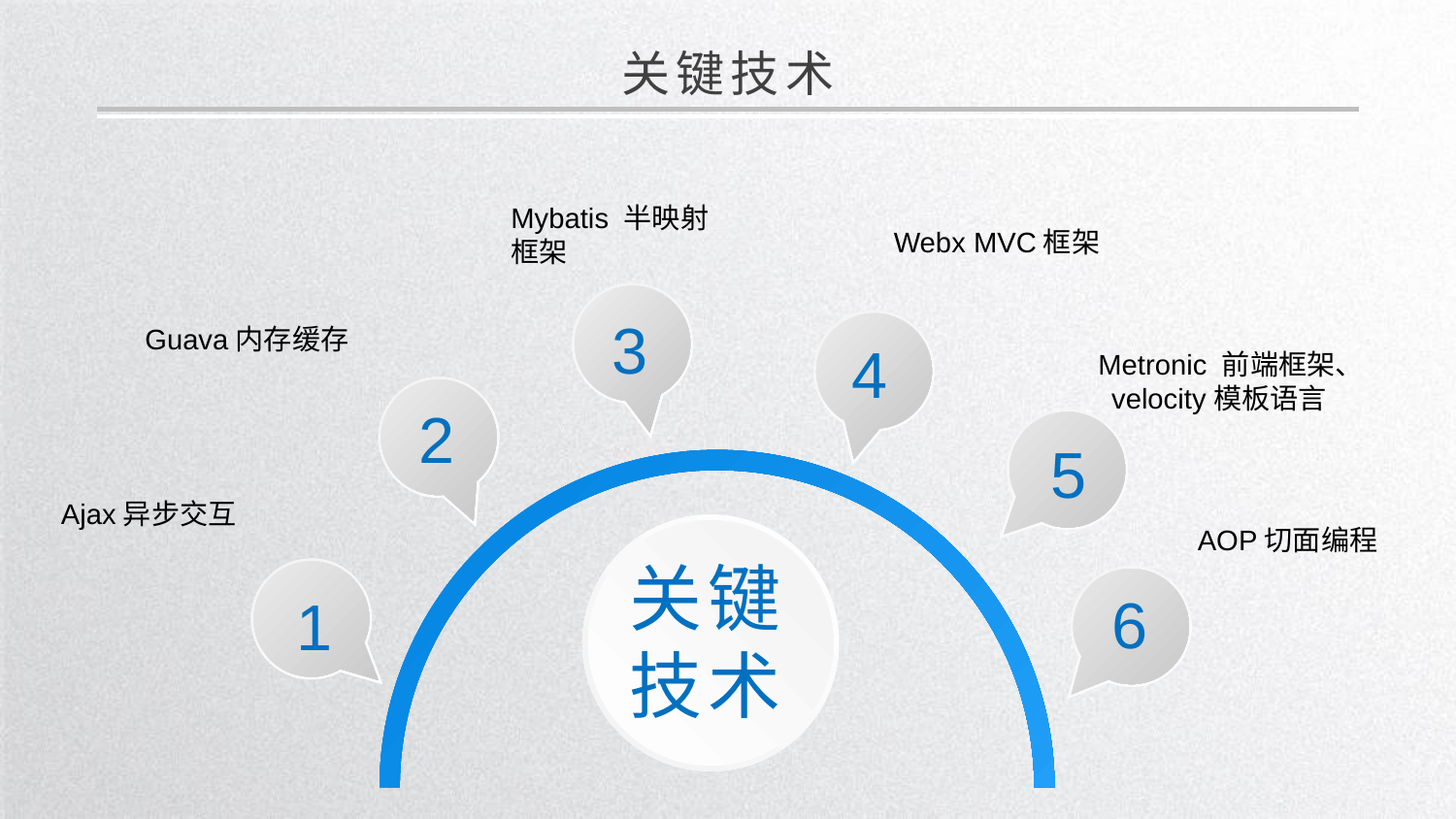

关键技术
Mybatis 半映射框架
Webx MVC框架

3

Guava内存缓存
4
Metronic 前端框架、 velocity模板语言

2

5

Ajax异步交互

关键技术
AOP切面编程

6
1